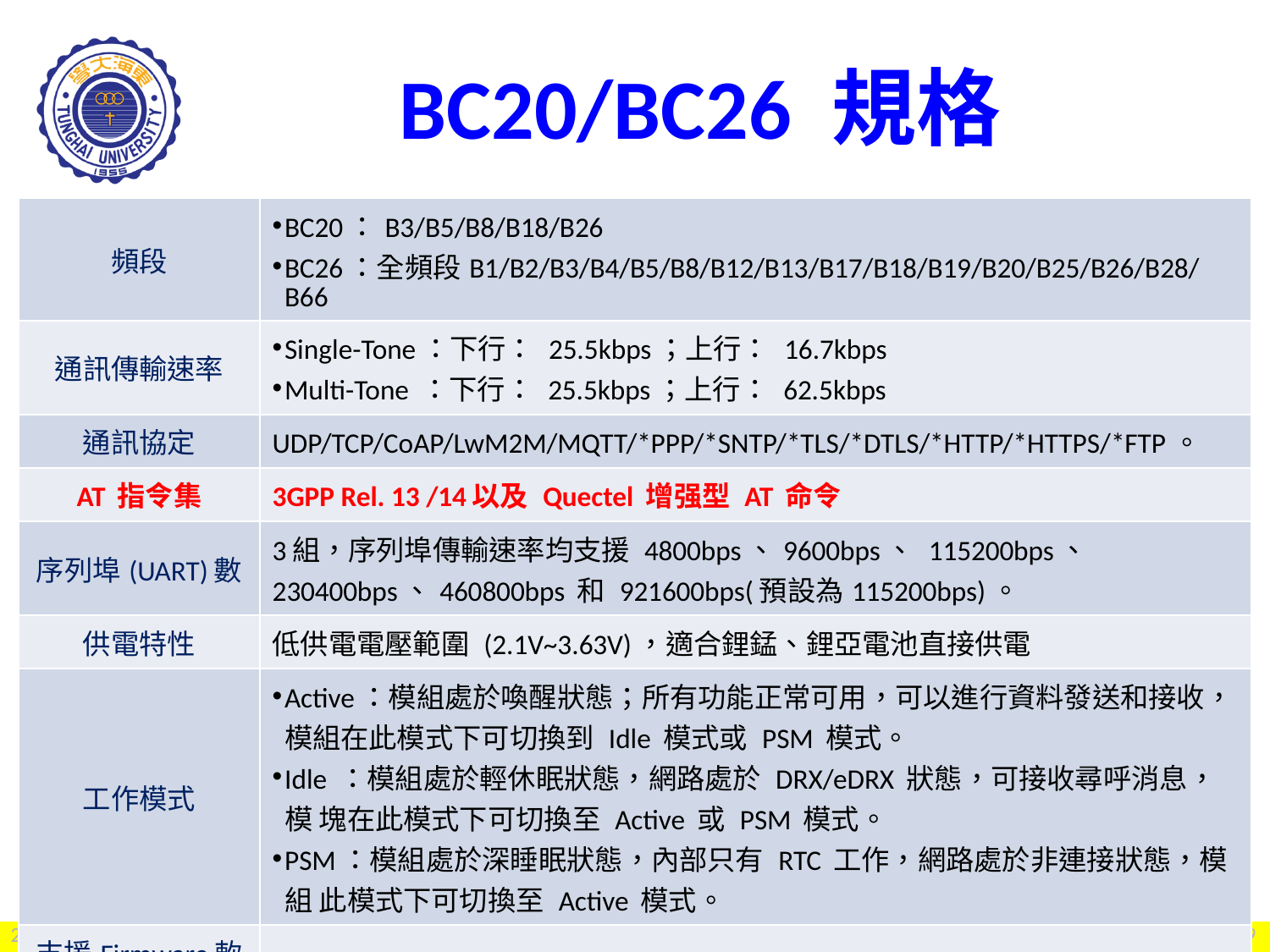

# BC20/BC26 規格
| 頻段 | BC20：B3/B5/B8/B18/B26 BC26：全頻段B1/B2/B3/B4/B5/B8/B12/B13/B17/B18/B19/B20/B25/B26/B28/B66 |
| --- | --- |
| 通訊傳輸速率 | Single-Tone：下行： 25.5kbps；上行： 16.7kbps Multi-Tone ：下行： 25.5kbps；上行： 62.5kbps |
| 通訊協定 | UDP/TCP/CoAP/LwM2M/MQTT/\*PPP/\*SNTP/\*TLS/\*DTLS/\*HTTP/\*HTTPS/\*FTP。 |
| AT 指令集 | 3GPP Rel. 13 /14以及 Quectel 增强型 AT 命令 |
| 序列埠(UART)數 | 3組，序列埠傳輸速率均支援 4800bps、9600bps、 115200bps、 230400bps、460800bps 和 921600bps(預設為115200bps)。 |
| 供電特性 | 低供電電壓範圍 (2.1V~3.63V)，適合鋰錳、鋰亞電池直接供電 |
| 工作模式 | Active：模組處於喚醒狀態；所有功能正常可用，可以進行資料發送和接收，模組在此模式下可切換到 Idle 模式或 PSM 模式。 Idle ：模組處於輕休眠狀態，網路處於 DRX/eDRX 狀態，可接收尋呼消息，模 塊在此模式下可切換至 Active 或 PSM 模式。 PSM：模組處於深睡眠狀態，內部只有 RTC 工作，網路處於非連接狀態，模組 此模式下可切換至 Active 模式。 |
| 支援Firmware軟體更新方式 | UART、DFOTA |
2022/2/25

19